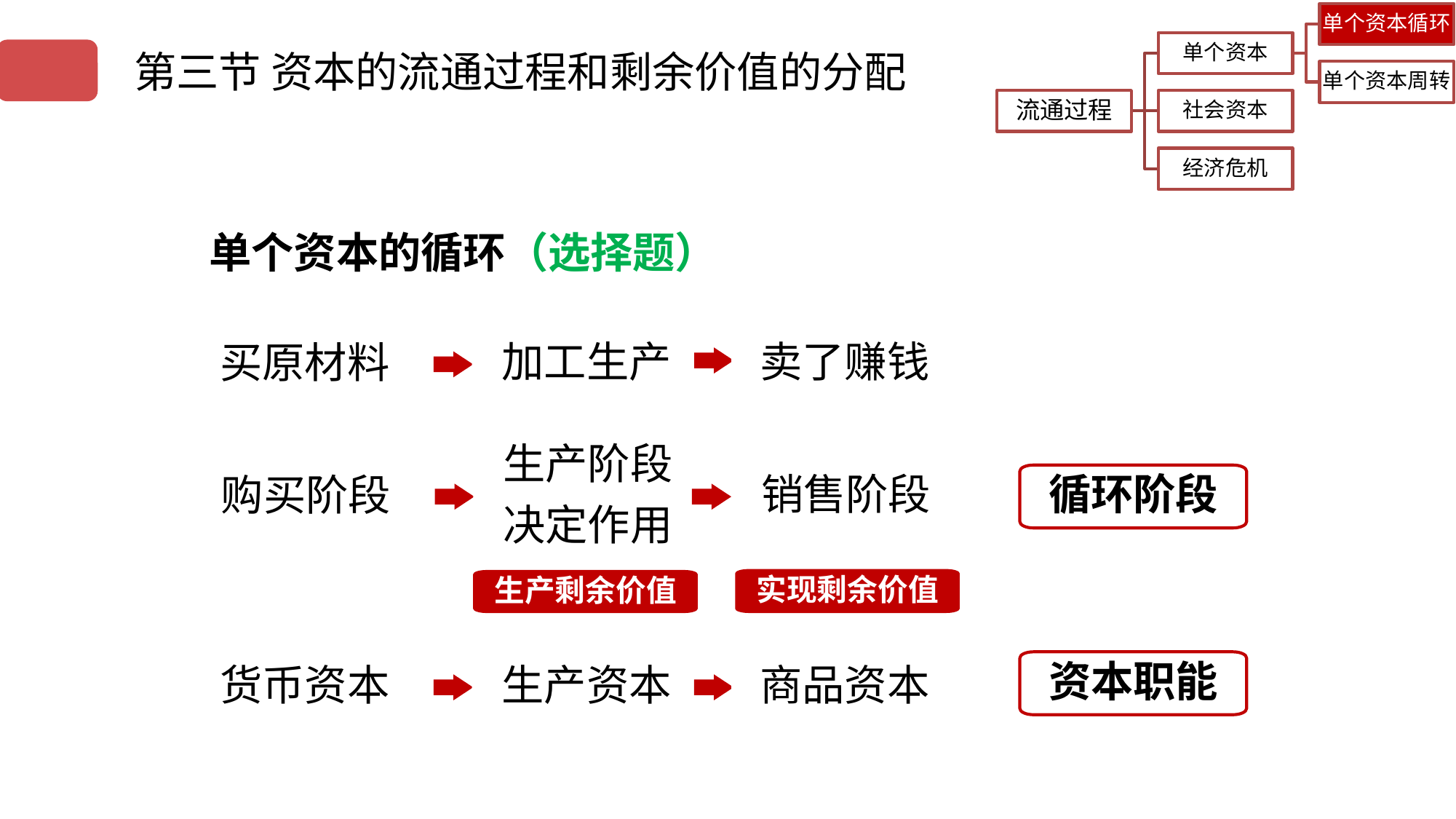

流通过程
单个资本
单个资本循环
单个资本周转
社会资本
经济危机
第三节 资本的流通过程和剩余价值的分配
单个资本的循环（选择题）
加工生产
卖了赚钱
买原材料

生产阶段
决定作用
销售阶段
循环阶段
购买阶段

实现剩余价值
生产剩余价值
资本职能
生产资本
商品资本
货币资本